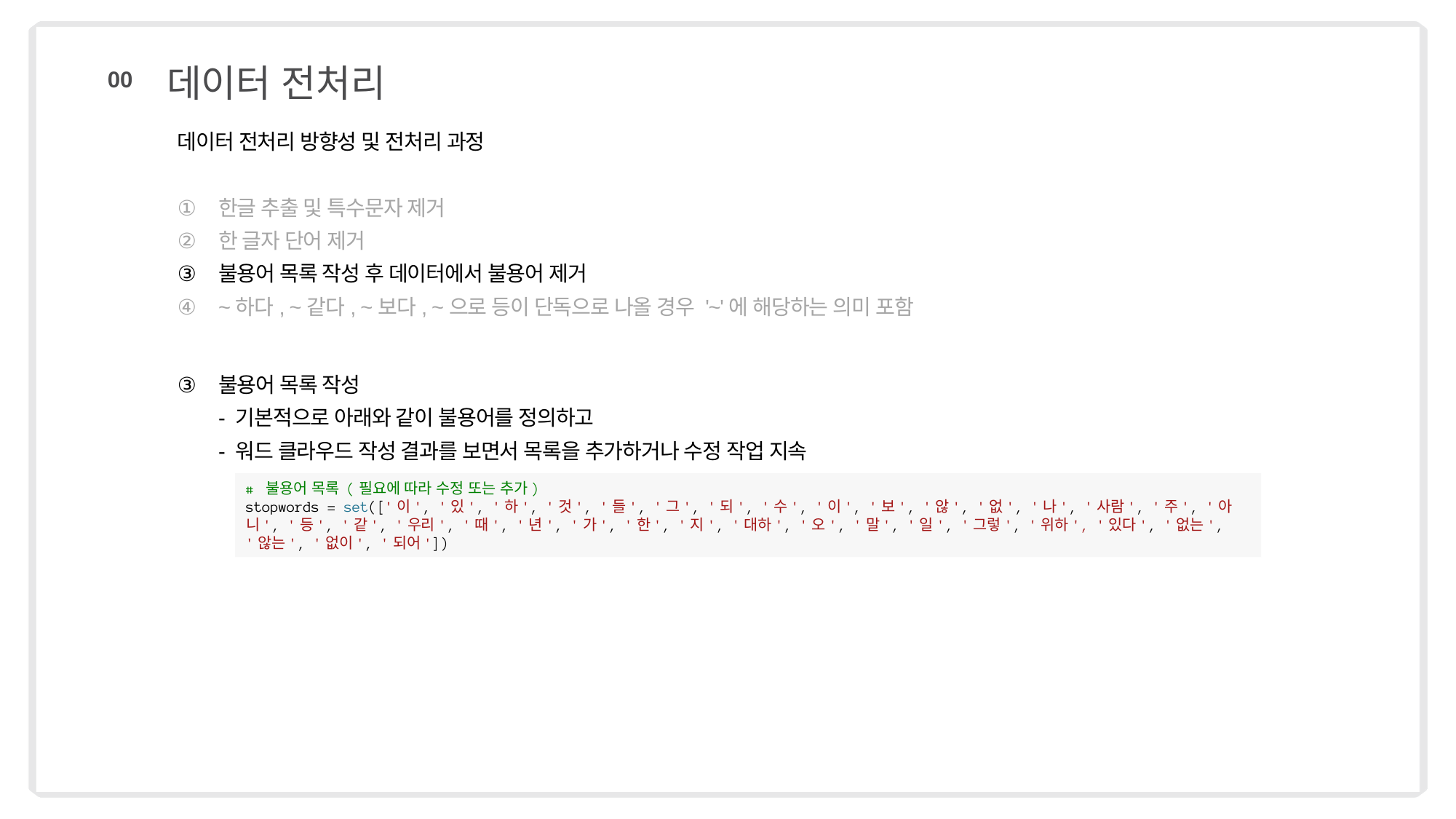

데이터 전처리
00
데이터 전처리 방향성 및 전처리 과정

한글 추출 및 특수문자 제거
한 글자 단어 제거
불용어 목록 작성 후 데이터에서 불용어 제거
~하다, ~같다, ~보다, ~으로 등이 단독으로 나올 경우 '~'에 해당하는 의미 포함
불용어 목록 작성
- 기본적으로 아래와 같이 불용어를 정의하고
- 워드 클라우드 작성 결과를 보면서 목록을 추가하거나 수정 작업 지속
# 불용어 목록 (필요에 따라 수정 또는 추가)
stopwords = set(['이', '있', '하', '것', '들', '그', '되', '수', '이', '보', '않', '없', '나', '사람', '주', '아니', '등', '같', '우리', '때', '년', '가', '한', '지', '대하', '오', '말', '일', '그렇', '위하', '있다', '없는', '않는', '없이', '되어'])